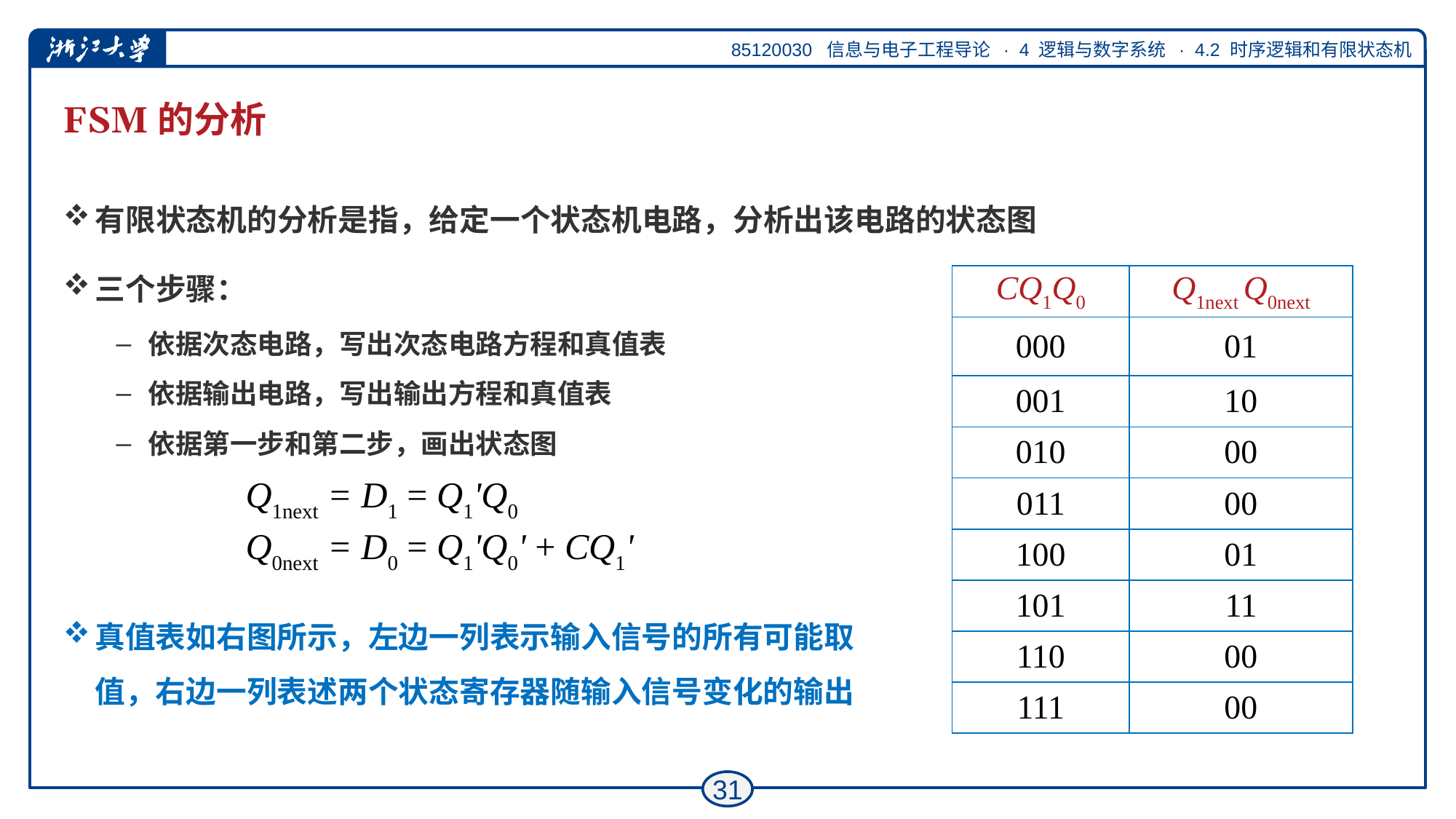

# FSM的分析
有限状态机的分析是指，给定一个状态机电路，分析出该电路的状态图
三个步骤：
依据次态电路，写出次态电路方程和真值表
依据输出电路，写出输出方程和真值表
依据第一步和第二步，画出状态图

| CQ1Q0 | Q1next Q0next |
| --- | --- |
| 000 | 01 |
| 001 | 10 |
| 010 | 00 |
| 011 | 00 |
| 100 | 01 |
| 101 | 11 |
| 110 | 00 |
| 111 | 00 |
Q1next = D1 = Q1'Q0
Q0next = D0 = Q1'Q0' + CQ1'
真值表如右图所示，左边一列表示输入信号的所有可能取值，右边一列表述两个状态寄存器随输入信号变化的输出